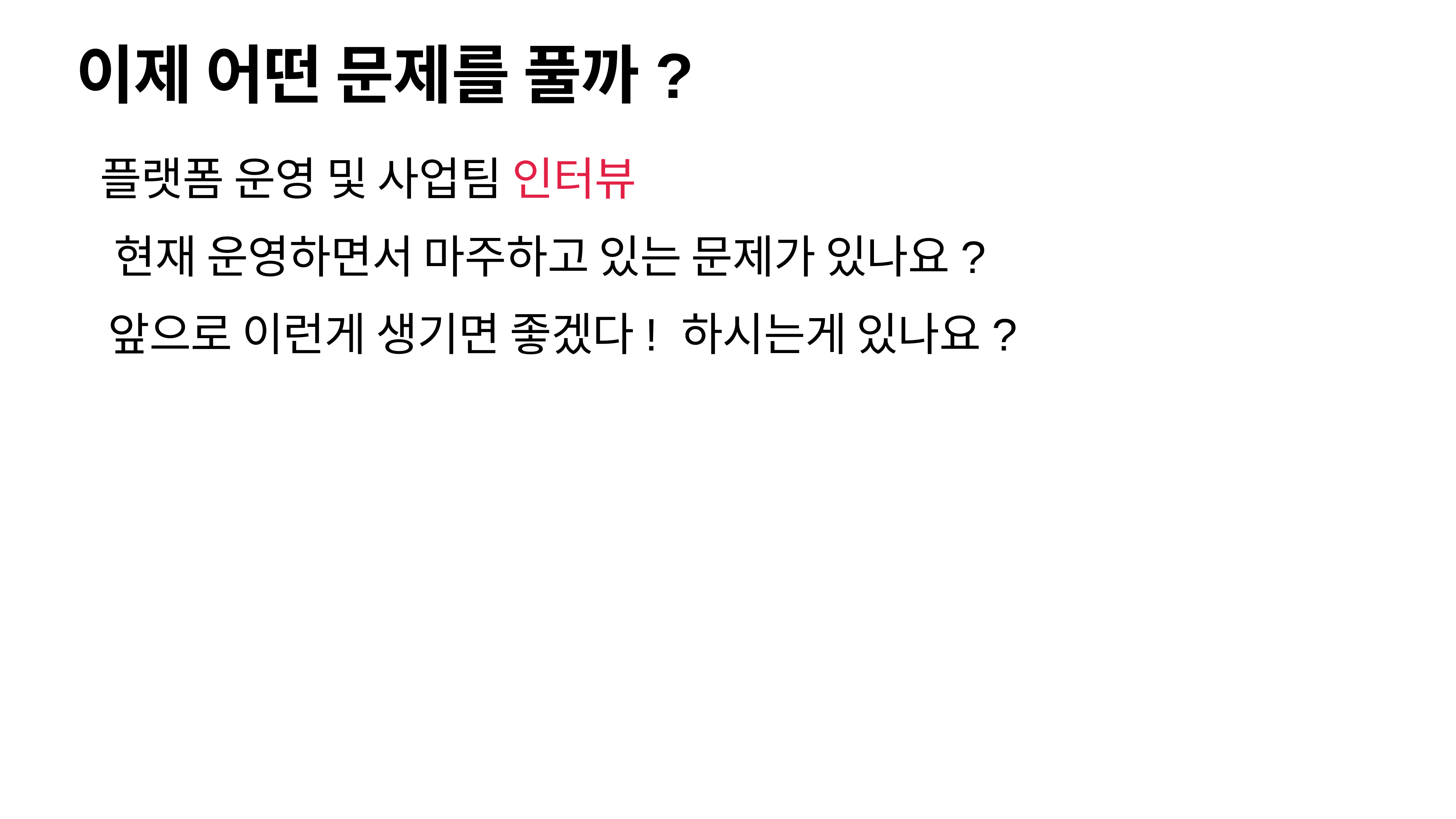

# 이제 어떤 문제를 풀까?
플랫폼 운영 및 사업팀 인터뷰
현재 운영하면서 마주하고 있는 문제가 있나요?
앞으로 이런게 생기면 좋겠다! 하시는게 있나요?